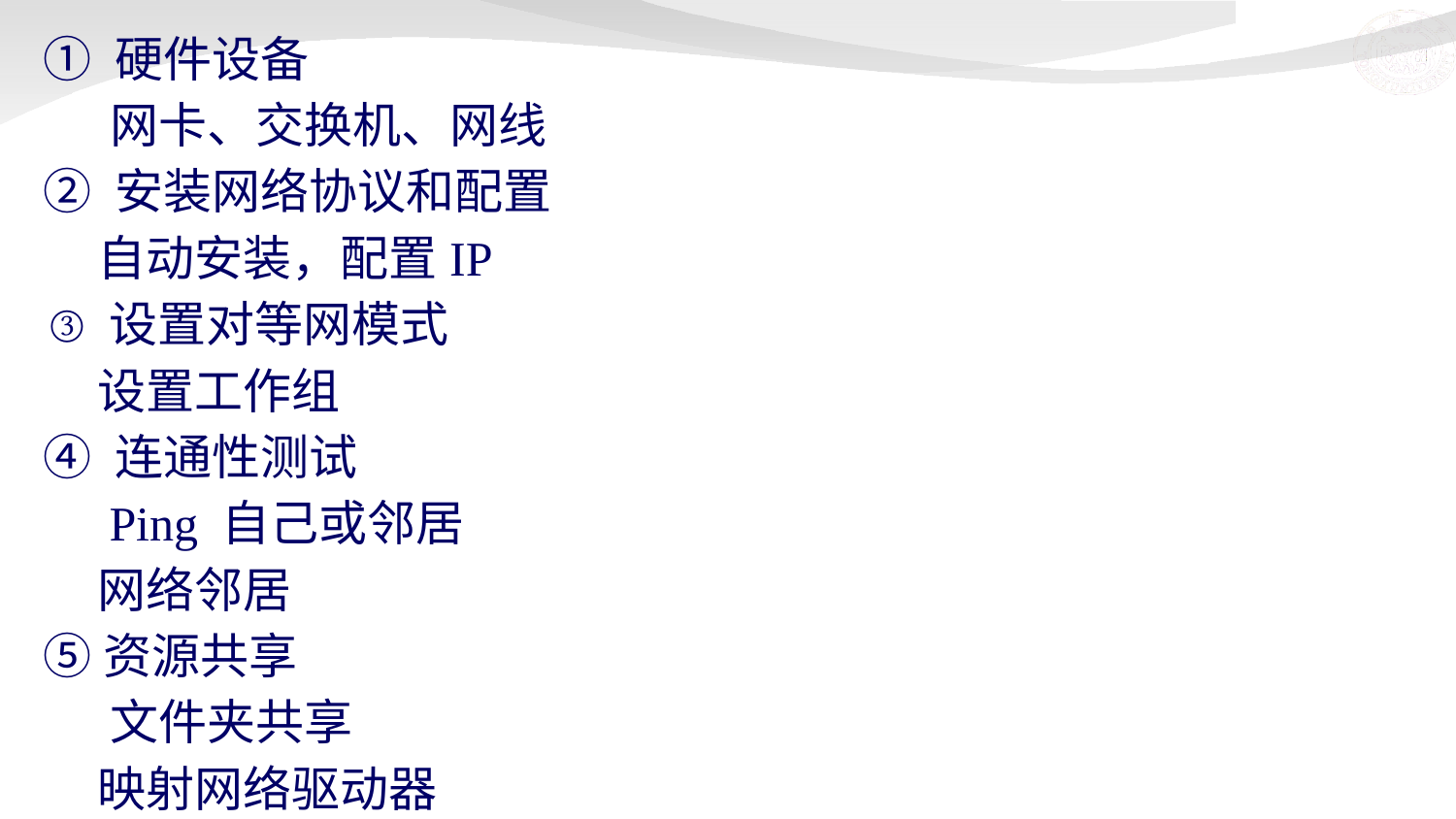

① 硬件设备
         网卡、交换机、网线
    ② 安装网络协议和配置
         自动安装，配置IP
    ③ 设置对等网模式
         设置工作组
    ④ 连通性测试
         Ping 自己或邻居
         网络邻居
    ⑤ 资源共享
         文件夹共享
         映射网络驱动器